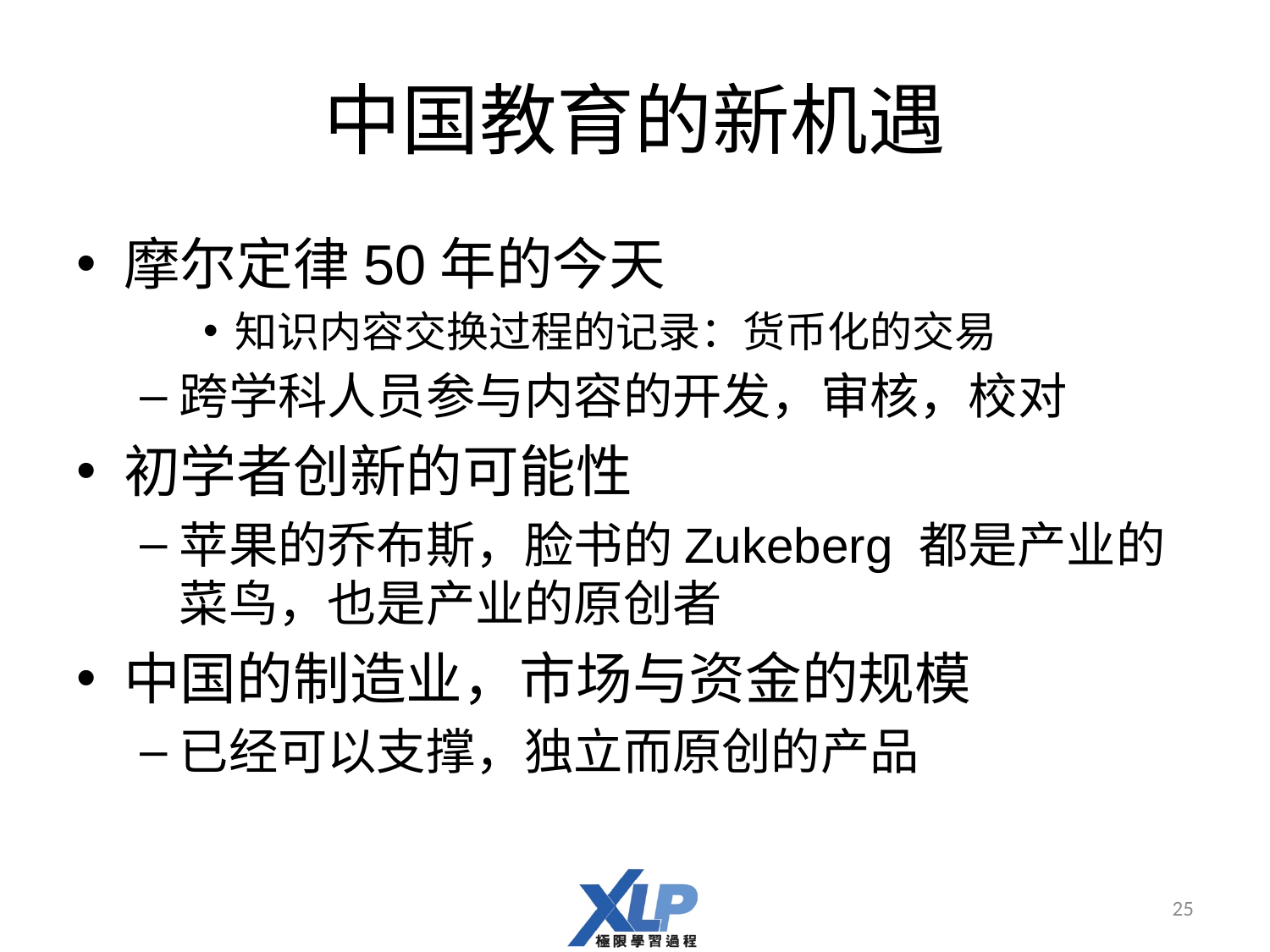

# 中国教育的新机遇
摩尔定律50年的今天
知识内容交换过程的记录：货币化的交易
跨学科人员参与内容的开发，审核，校对
初学者创新的可能性
苹果的乔布斯，脸书的Zukeberg 都是产业的菜鸟，也是产业的原创者
中国的制造业，市场与资金的规模
已经可以支撑，独立而原创的产品

25